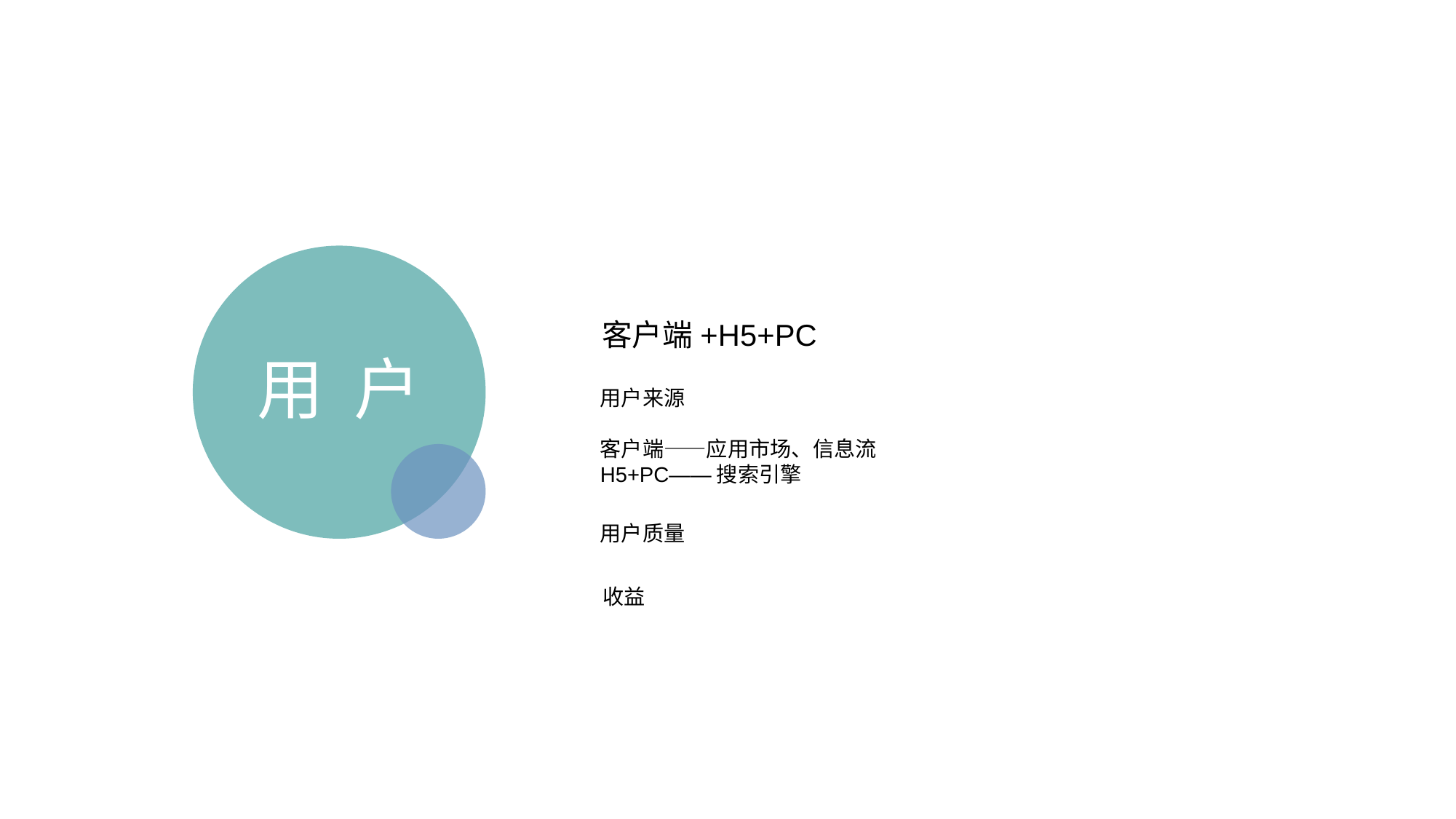

客户端+H5+PC
用  户
用户来源

客户端——应用市场、信息流
H5+PC——搜索引擎

用户质量

收益